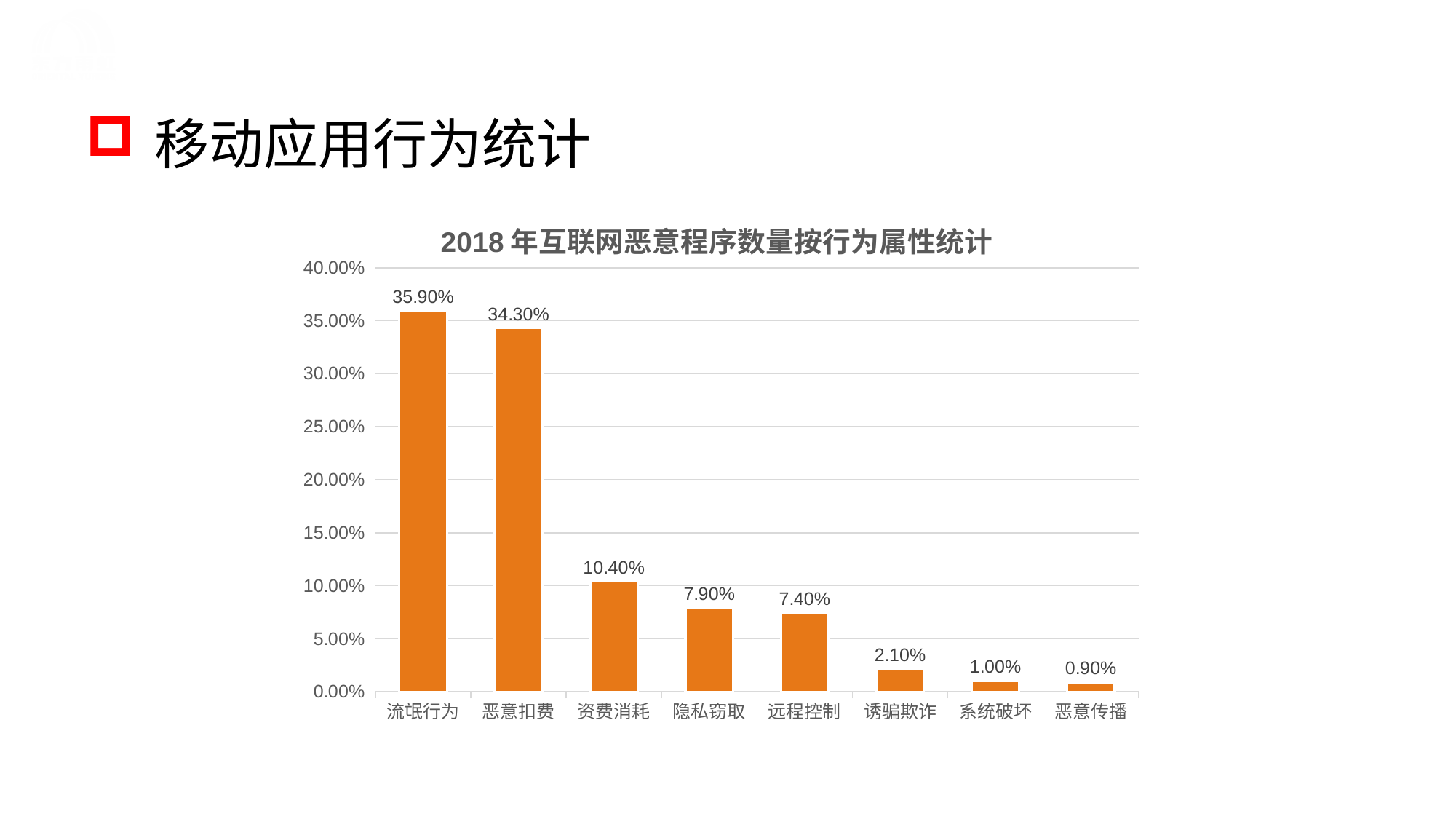

移动应用行为统计

### Chart: 2018年互联网恶意程序数量按行为属性统计

| Category | 销售额 |
|---|---|
| 流氓行为 | 0.359 |
| 恶意扣费 | 0.343 |
| 资费消耗 | 0.104 |
| 隐私窃取 | 0.079 |
| 远程控制 | 0.074 |
| 诱骗欺诈 | 0.021 |
| 系统破坏 | 0.01 |
| 恶意传播 | 0.009 |